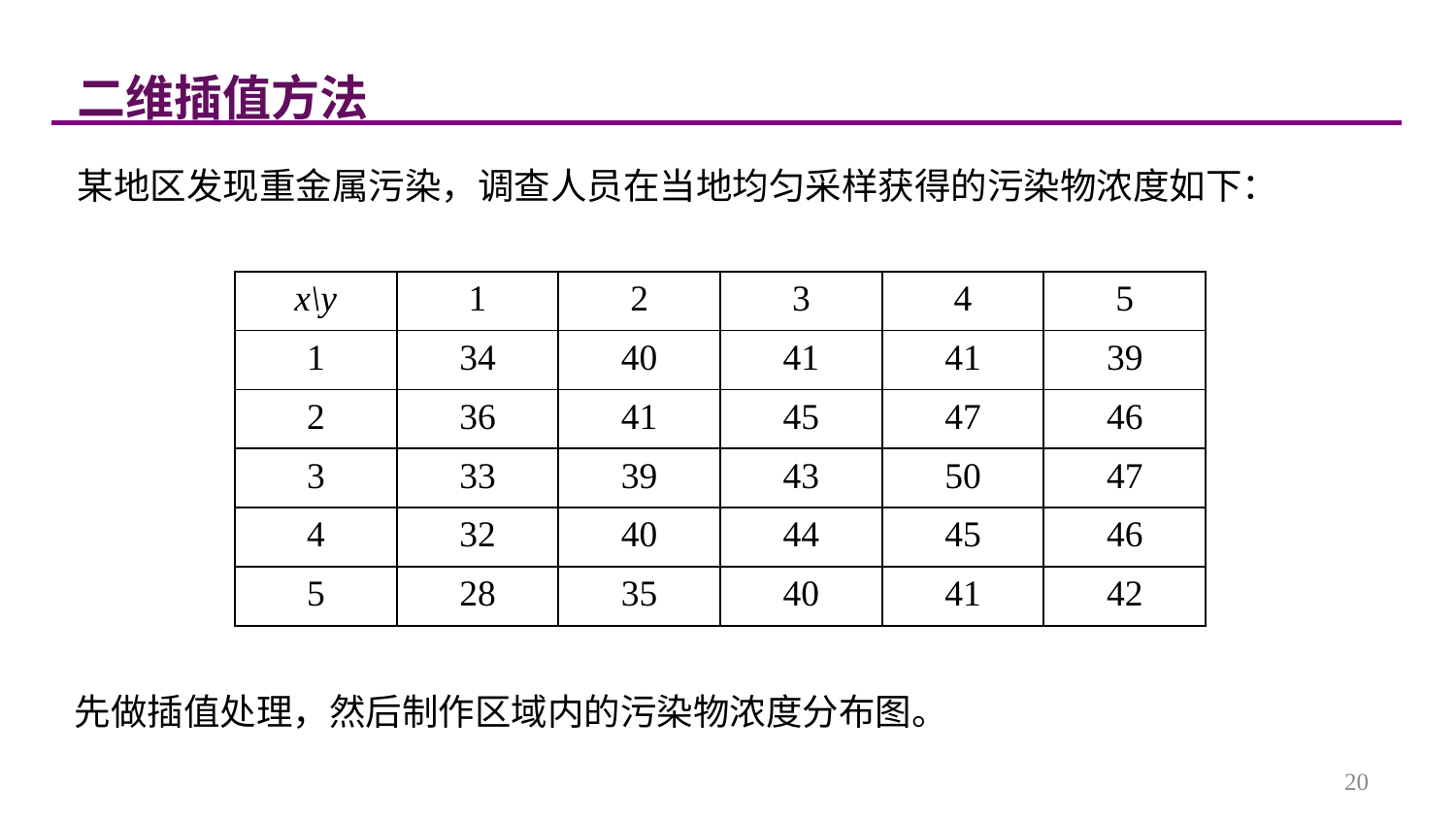

二维插值方法
某地区发现重金属污染，调查人员在当地均匀采样获得的污染物浓度如下：
| x\y | 1 | 2 | 3 | 4 | 5 |
| --- | --- | --- | --- | --- | --- |
| 1 | 34 | 40 | 41 | 41 | 39 |
| 2 | 36 | 41 | 45 | 47 | 46 |
| 3 | 33 | 39 | 43 | 50 | 47 |
| 4 | 32 | 40 | 44 | 45 | 46 |
| 5 | 28 | 35 | 40 | 41 | 42 |
先做插值处理，然后制作区域内的污染物浓度分布图。
20